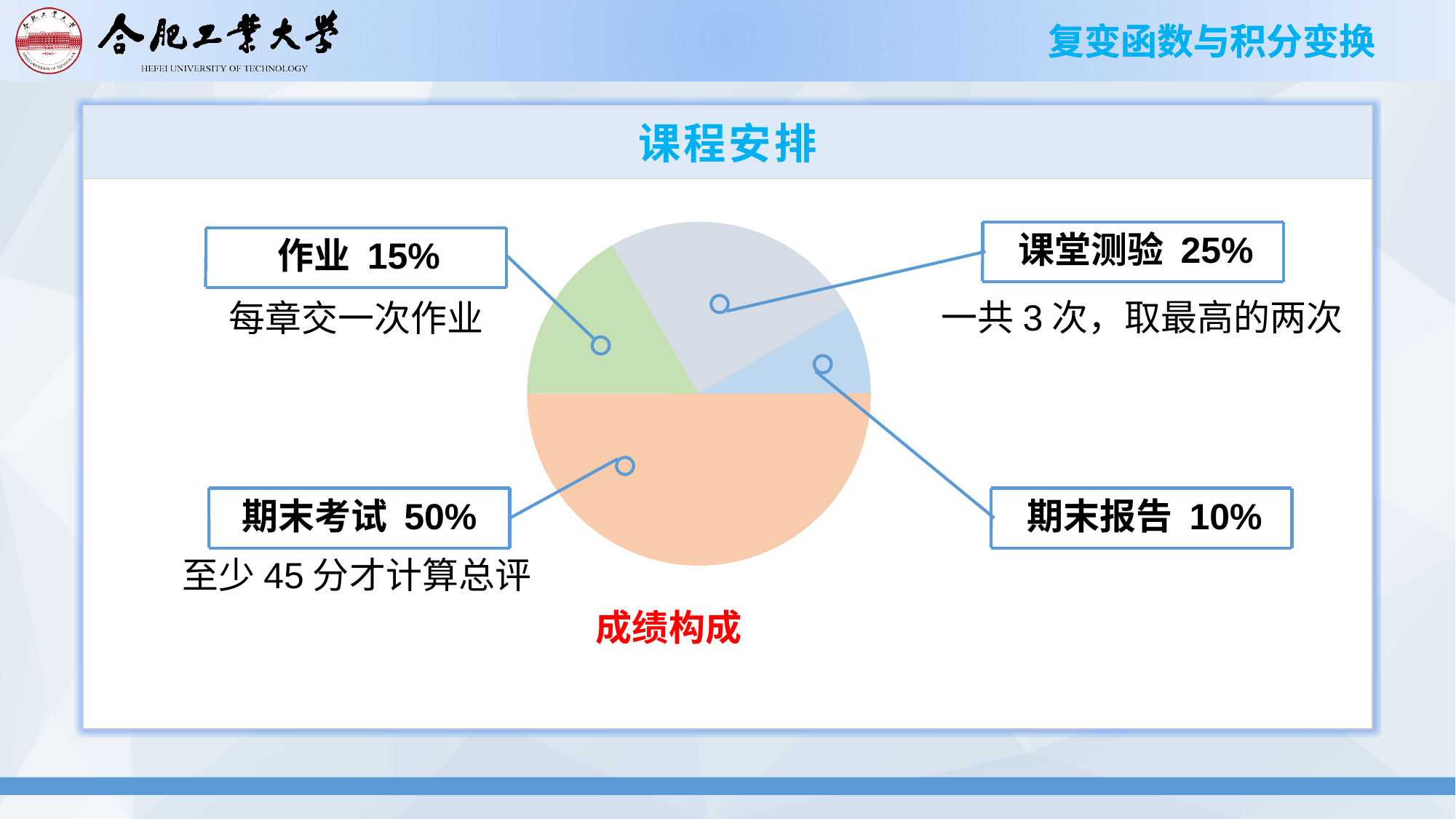

# 课程安排
课堂测验 25%

作业 15%
一共3次，取最高的两次
每章交一次作业

期末报告 10%
期末考试 50%
至少45分才计算总评
成绩构成